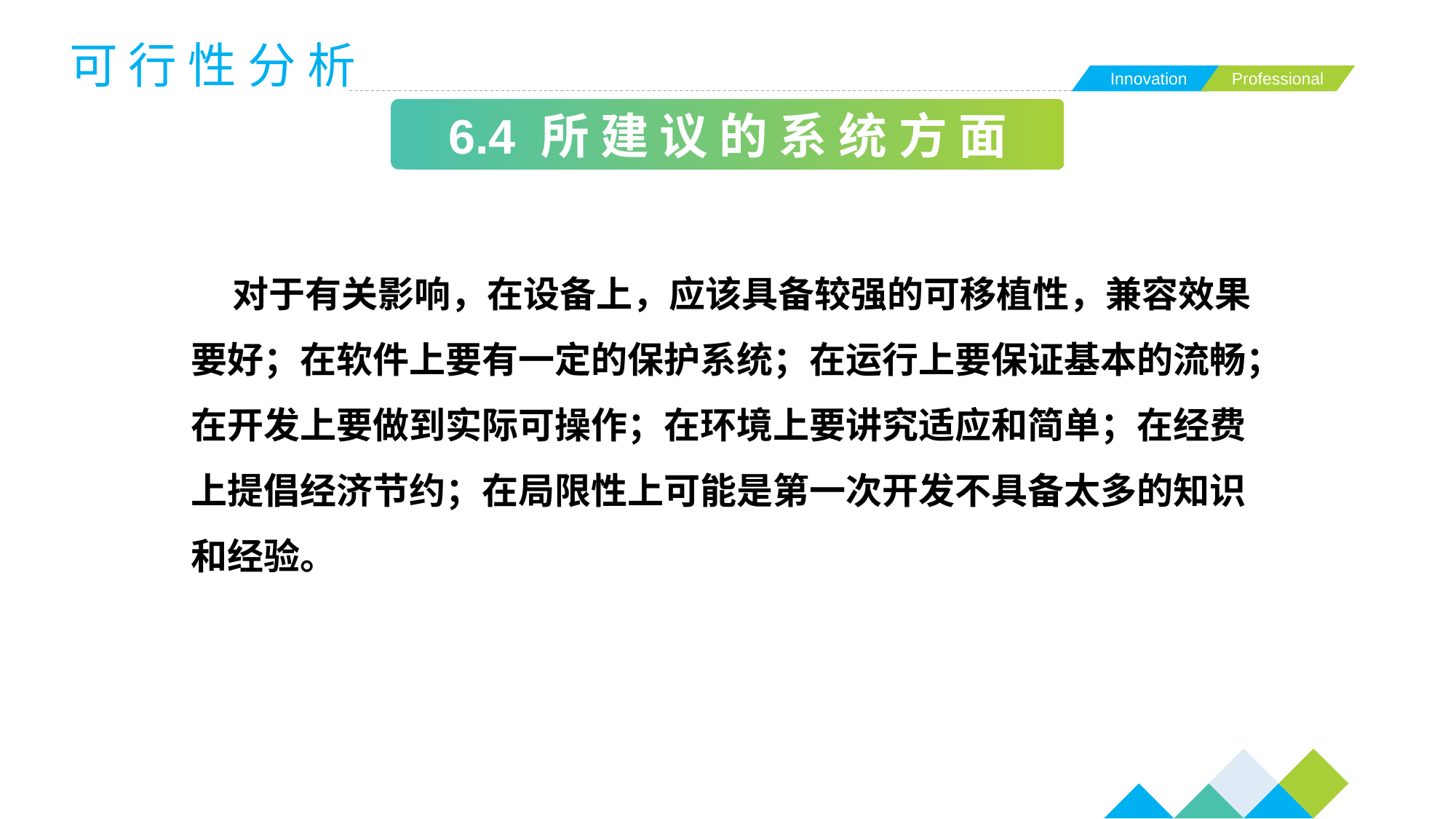

可 行 性 分 析
6.4 所 建 议 的 系 统 方 面
    对于有关影响，在设备上，应该具备较强的可移植性，兼容效果要好；在软件上要有一定的保护系统；在运行上要保证基本的流畅；在开发上要做到实际可操作；在环境上要讲究适应和简单；在经费上提倡经济节约；在局限性上可能是第一次开发不具备太多的知识和经验。